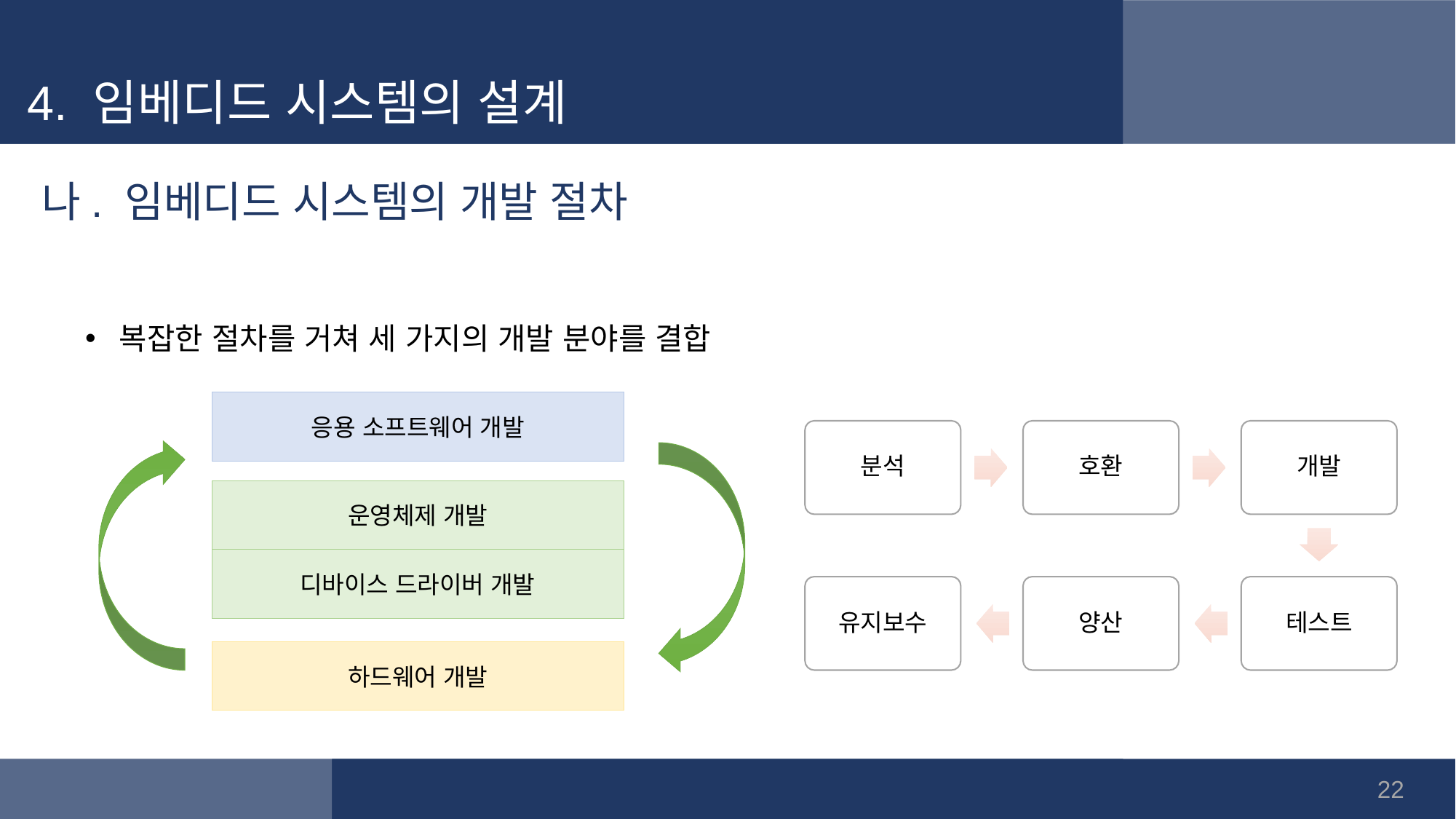

4. 임베디드 시스템의 설계
나. 임베디드 시스템의 개발 절차
복잡한 절차를 거쳐 세 가지의 개발 분야를 결합
응용 소프트웨어 개발
분석
호환
개발

운영체제 개발

디바이스 드라이버 개발
유지보수
양산
테스트

하드웨어 개발

22